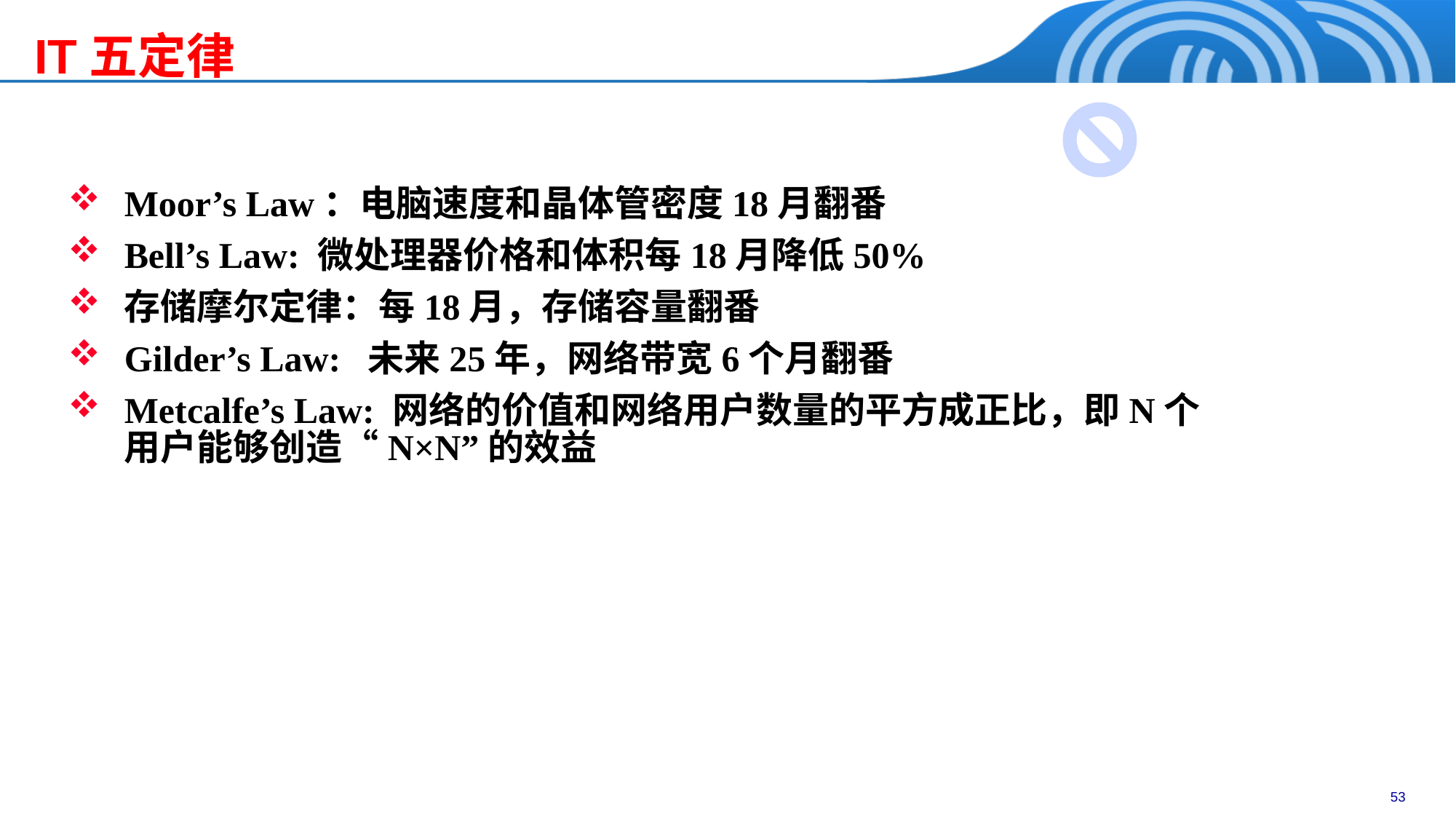

IT五定律

Moor’s Law：电脑速度和晶体管密度18月翻番
Bell’s Law: 微处理器价格和体积每18月降低50%
存储摩尔定律：每18月，存储容量翻番
Gilder’s Law:  未来25年，网络带宽6个月翻番
Metcalfe’s Law: 网络的价值和网络用户数量的平方成正比，即N个用户能够创造“N×N”的效益